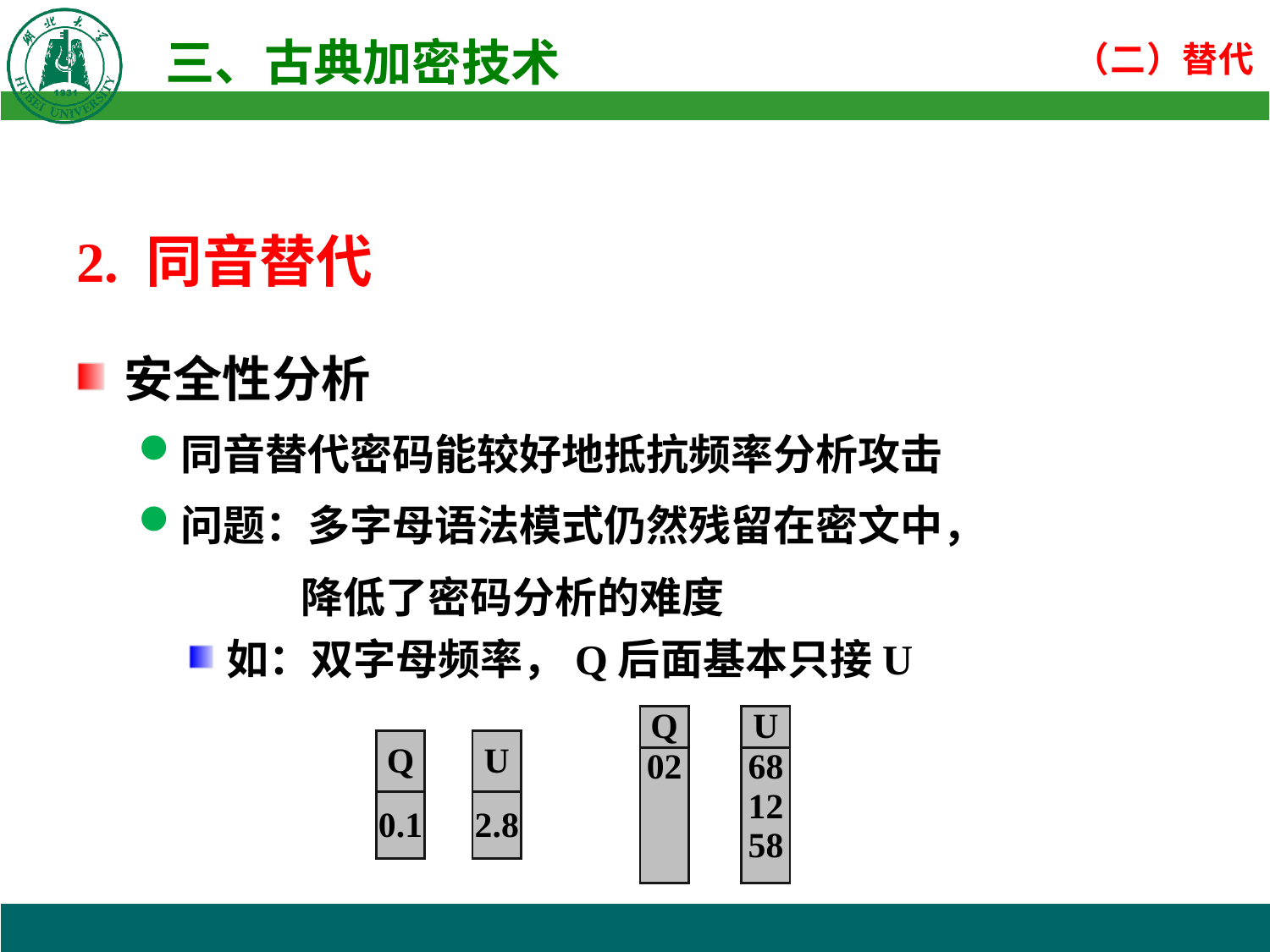

2. 同音替代
安全性分析
同音替代密码能较好地抵抗频率分析攻击
问题：多字母语法模式仍然残留在密文中，
                降低了密码分析的难度
如：双字母频率，Q后面基本只接U
| Q |
| --- |
| 02 |
| U |
| --- |
| 68 12 58 |
| Q |
| --- |
| 0.1 |
| U |
| --- |
| 2.8 |